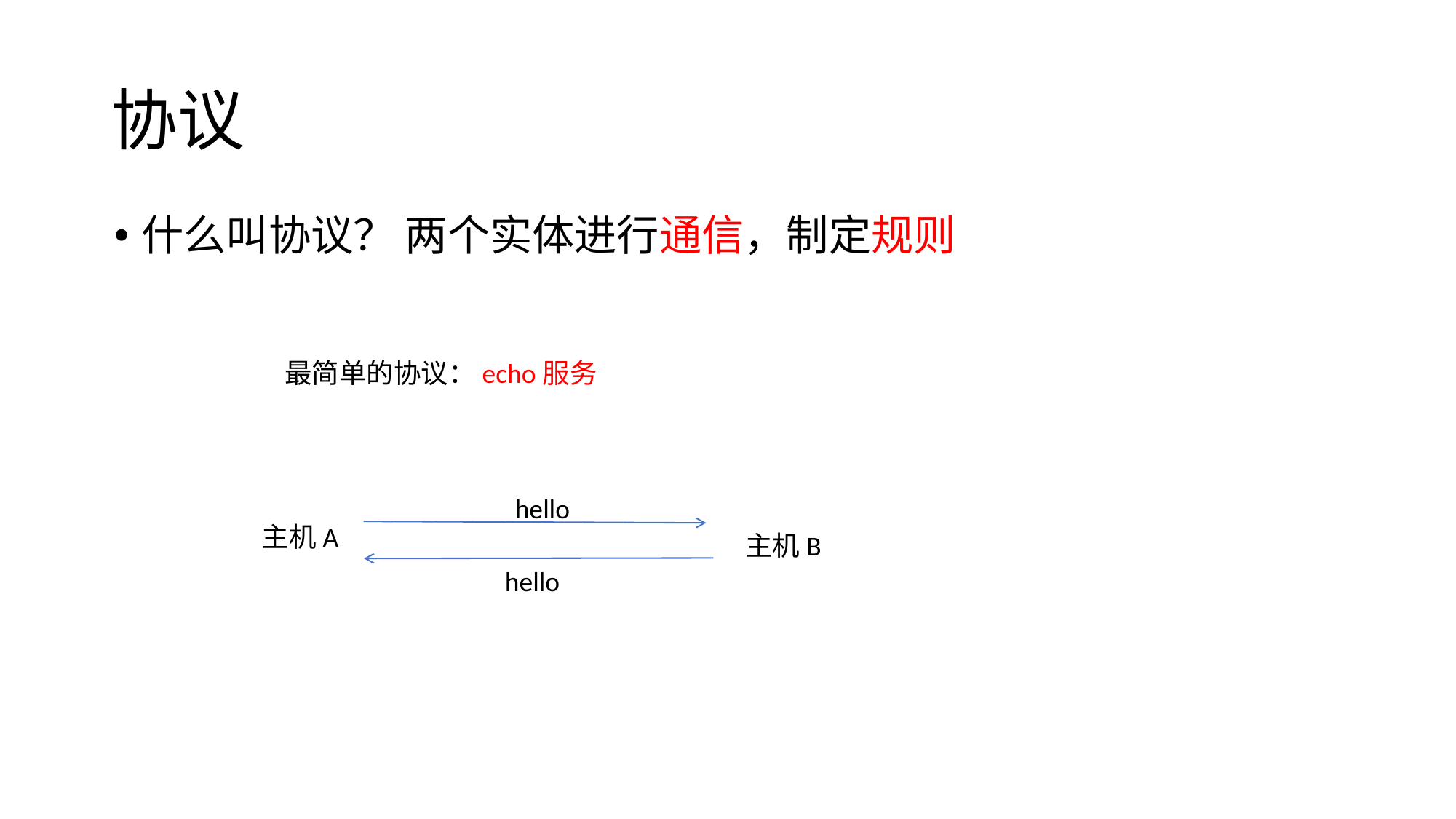

# 协议
什么叫协议？ 两个实体进行通信，制定规则
最简单的协议：echo服务
hello
主机A
主机B
hello